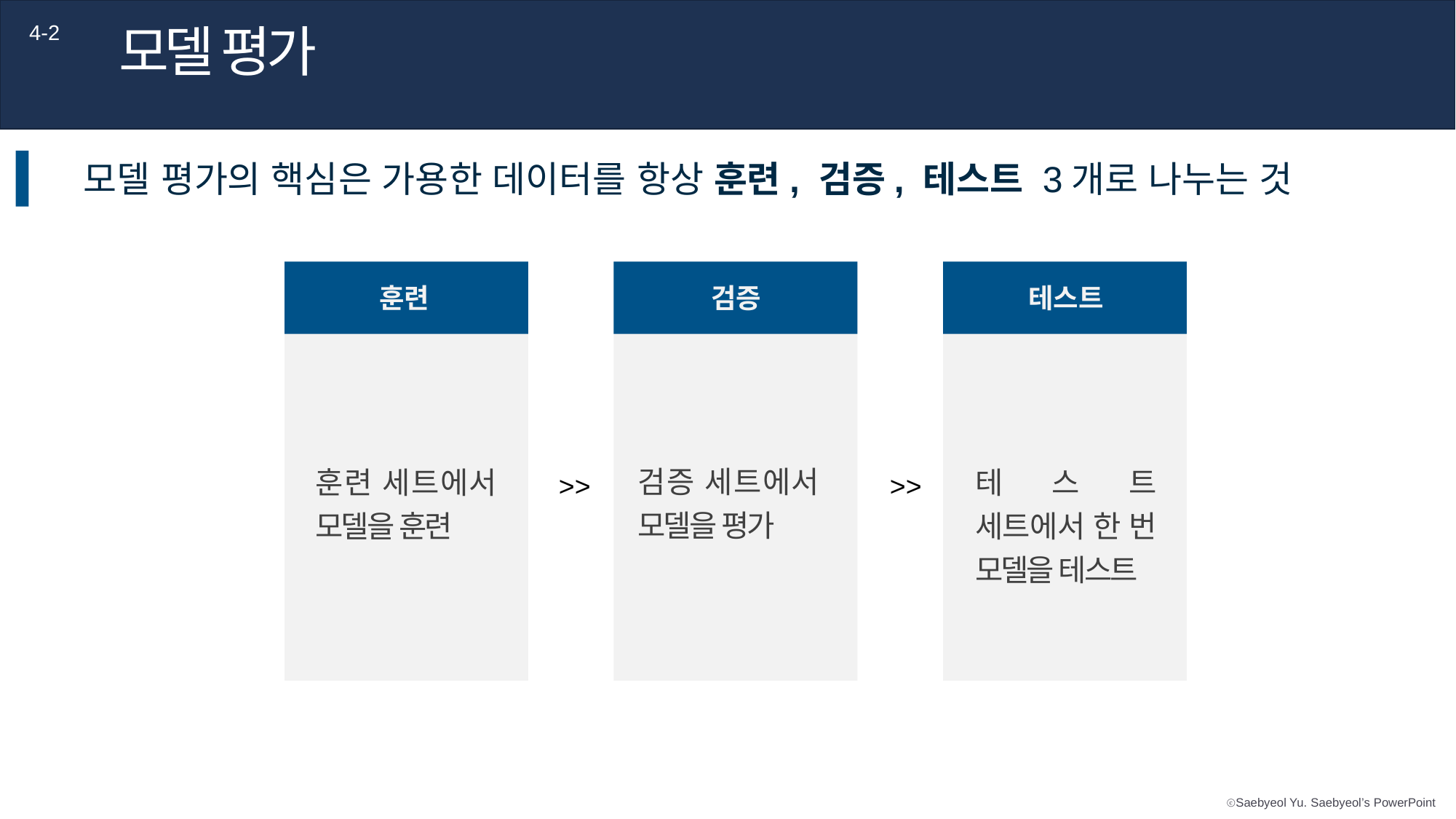

모델 평가
4-2

모델 평가의 핵심은 가용한 데이터를 항상 훈련, 검증, 테스트 3개로 나누는 것

훈련
검증
테스트
검증 세트에서 모델을 평가
훈련 세트에서 모델을 훈련
테스트 세트에서 한 번 모델을 테스트
>>
>>